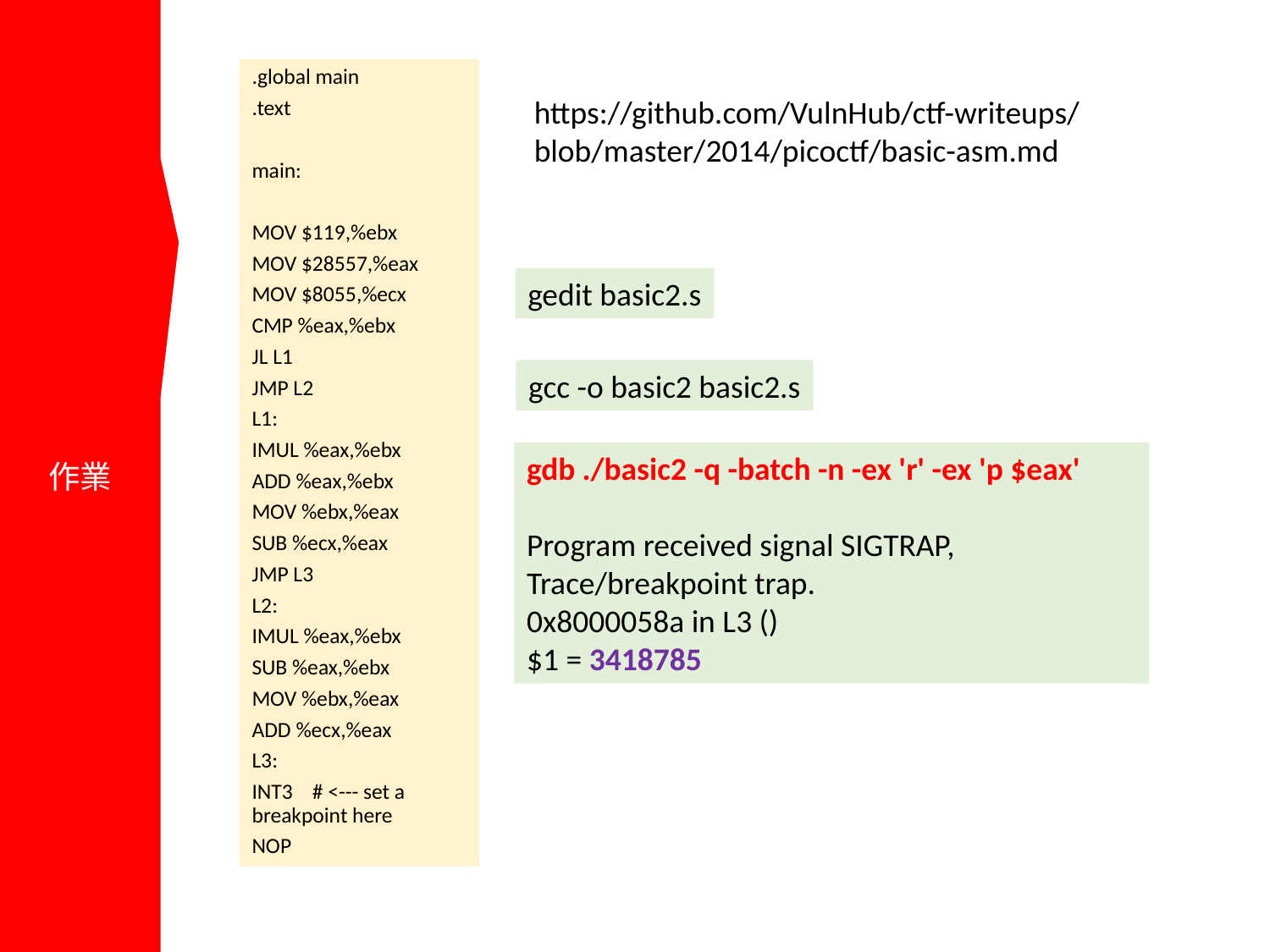

作業
.global main
.text

main:

MOV $119,%ebx
MOV $28557,%eax
MOV $8055,%ecx
CMP %eax,%ebx
JL L1
JMP L2
L1:
IMUL %eax,%ebx
ADD %eax,%ebx
MOV %ebx,%eax
SUB %ecx,%eax
JMP L3
L2:
IMUL %eax,%ebx
SUB %eax,%ebx
MOV %ebx,%eax
ADD %ecx,%eax
L3:
INT3    # <--- set a breakpoint here
NOP
https://github.com/VulnHub/ctf-writeups/blob/master/2014/picoctf/basic-asm.md
gedit basic2.s
gcc -o basic2 basic2.s
gdb ./basic2 -q -batch -n -ex 'r' -ex 'p $eax'

Program received signal SIGTRAP, Trace/breakpoint trap.
0x8000058a in L3 ()
$1 = 3418785